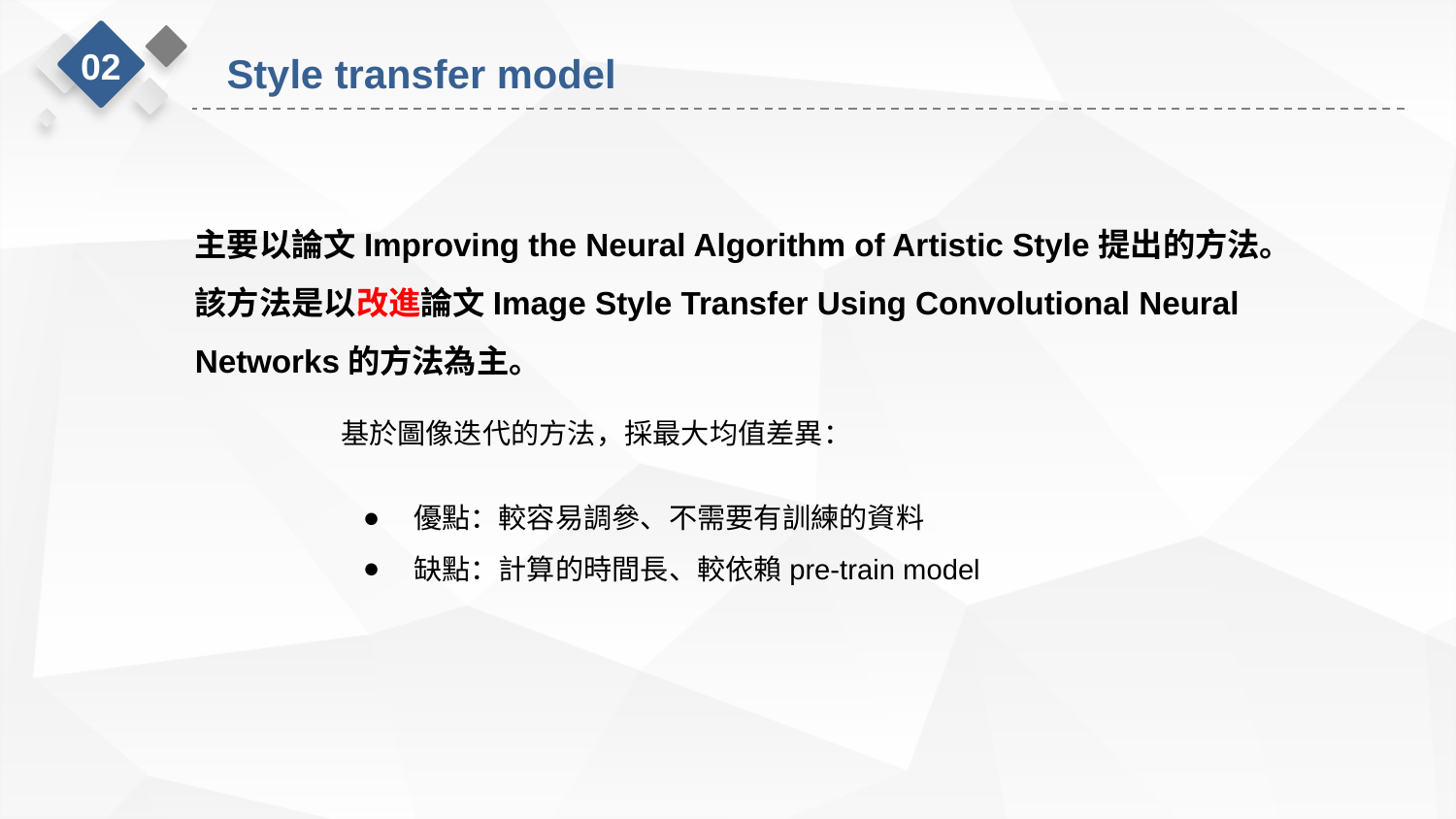

02

Style transfer model
主要以論文Improving the Neural Algorithm of Artistic Style提出的方法。
該方法是以改進論文Image Style Transfer Using Convolutional Neural Networks的方法為主。

基於圖像迭代的方法，採最大均值差異：

優點：較容易調參、不需要有訓練的資料
缺點：計算的時間長、較依賴pre-train model